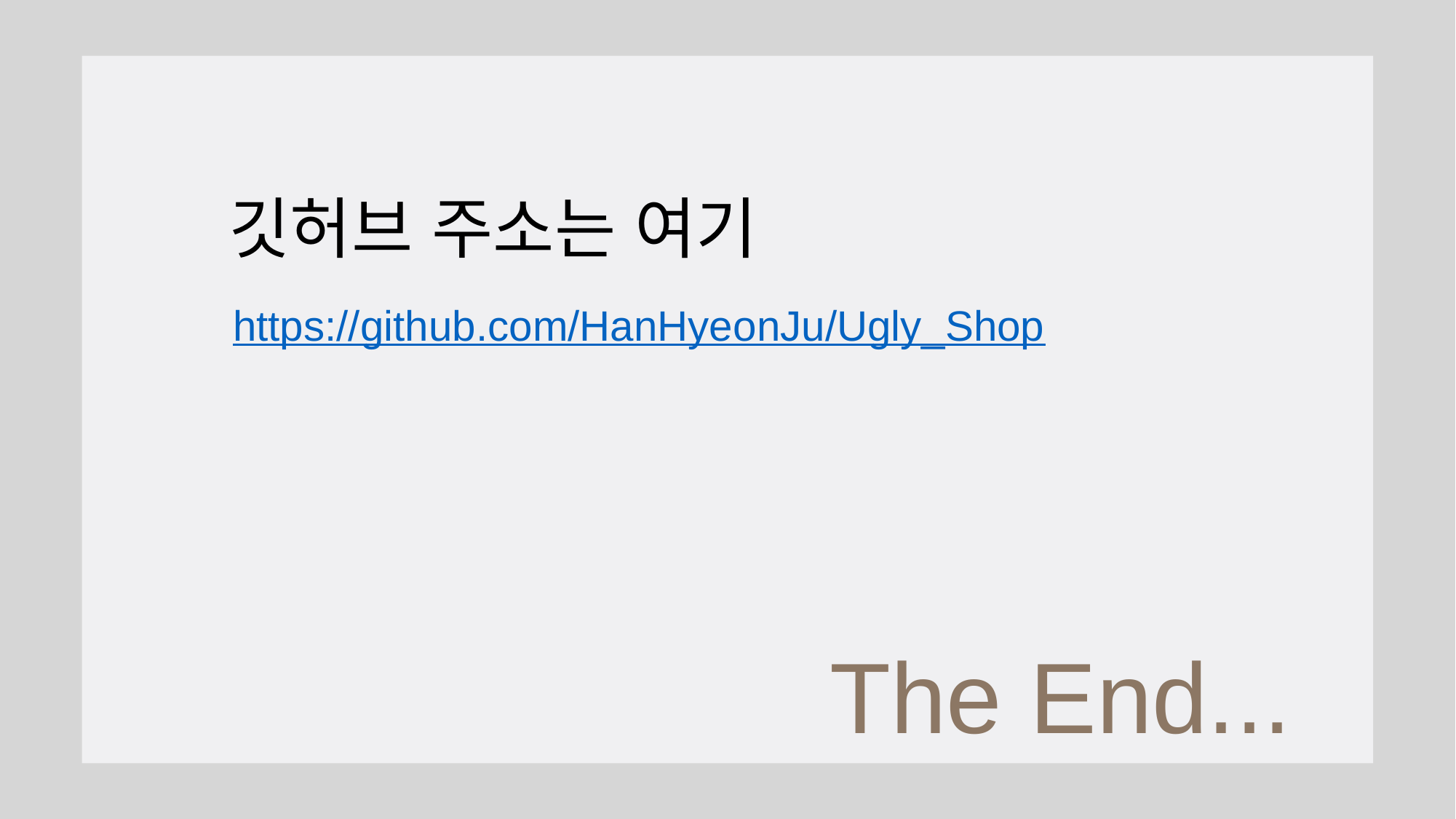

# 깃허브 주소는 여기
https://github.com/HanHyeonJu/Ugly_Shop
The End...